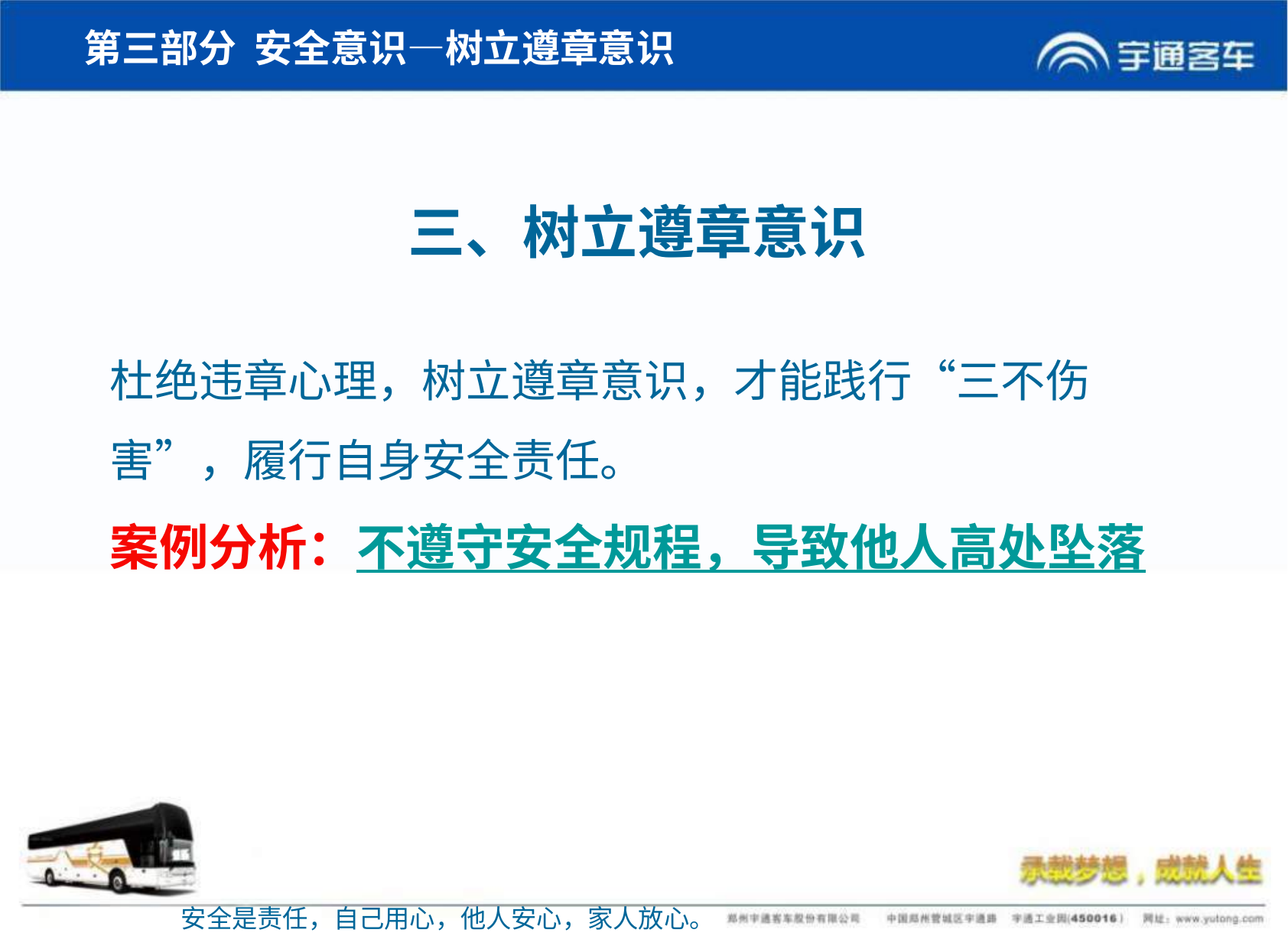

# 第三部分  安全意识—树立遵章意识
三、树立遵章意识
杜绝违章心理，树立遵章意识，才能践行“三不伤害”，履行自身安全责任。
案例分析：不遵守安全规程，导致他人高处坠落